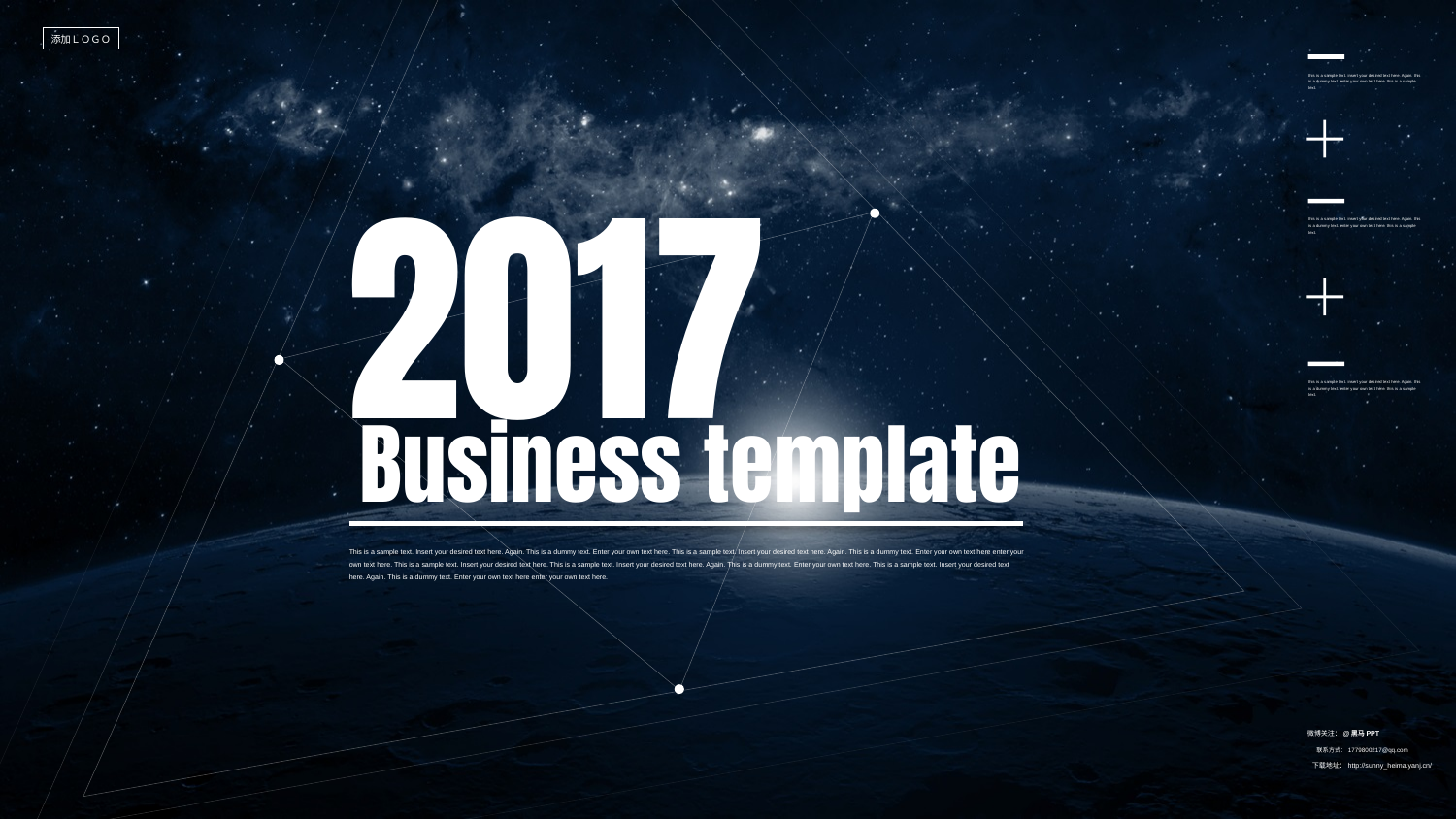

添加ＬＯＧＯ

this is a sample text. insert your desired text here. Again. this is a dummy text. enter your own text here. this is a sample text.

2017

this is a sample text. insert your desired text here. Again. this is a dummy text. enter your own text here. this is a sample text.

this is a sample text. insert your desired text here. Again. this is a dummy text. enter your own text here. this is a sample text.
Business template

This is a sample text. Insert your desired text here. Again. This is a dummy text. Enter your own text here. This is a sample text. Insert your desired text here. Again. This is a dummy text. Enter your own text here enter your own text here. This is a sample text. Insert your desired text here. This is a sample text. Insert your desired text here. Again. This is a dummy text. Enter your own text here. This is a sample text. Insert your desired text here. Again. This is a dummy text. Enter your own text here enter your own text here.

微博关注：@黑马PPT
联系方式：1779800217@qq.com
下载地址：http://sunny_heima.yanj.cn/